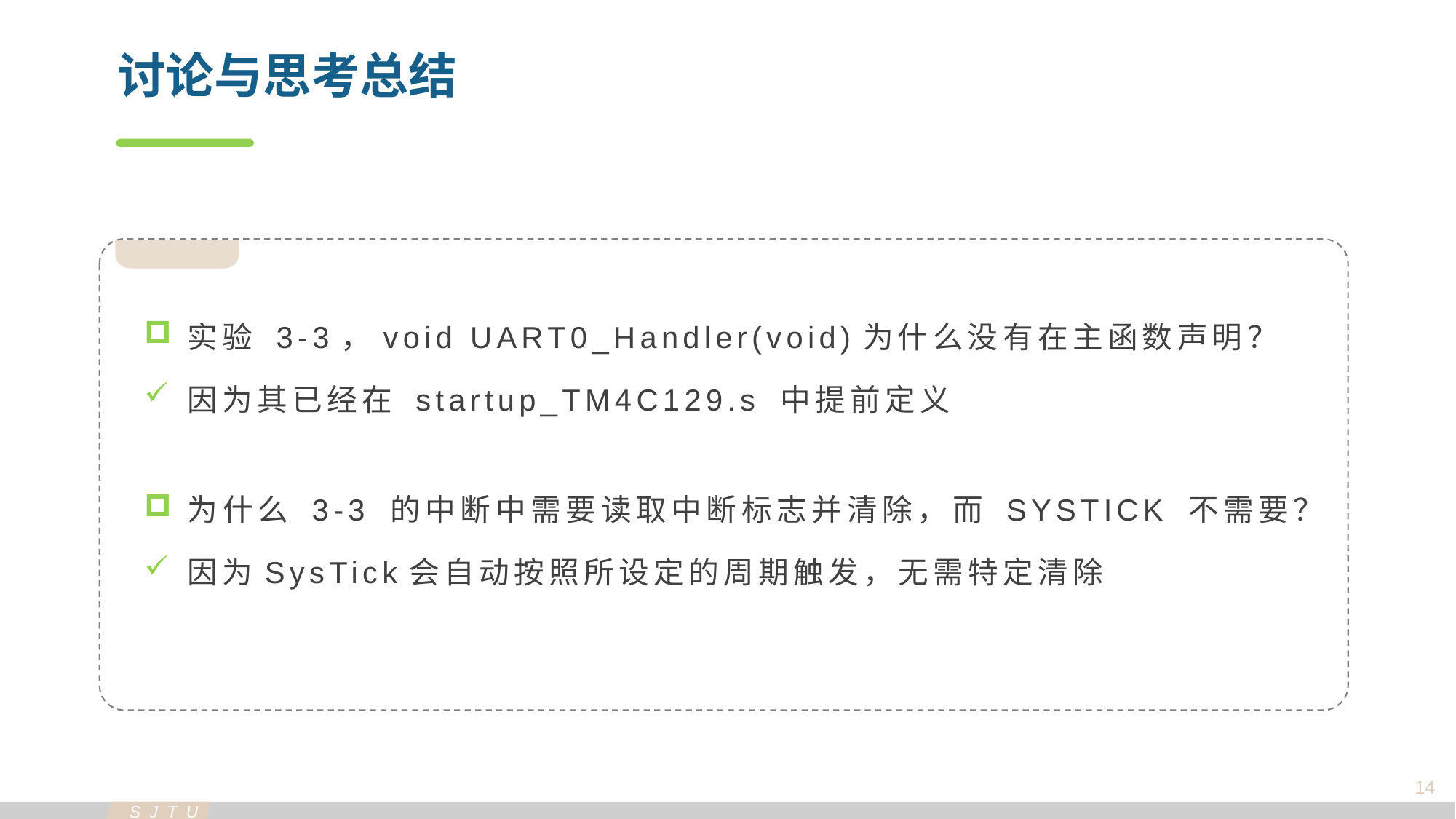

讨论与思考总结

实验 3-3，void UART0_Handler(void)为什么没有在主函数声明？
因为其已经在 startup_TM4C129.s 中提前定义
为什么 3-3 的中断中需要读取中断标志并清除，而 SYSTICK 不需要？
因为SysTick会自动按照所设定的周期触发，无需特定清除
14